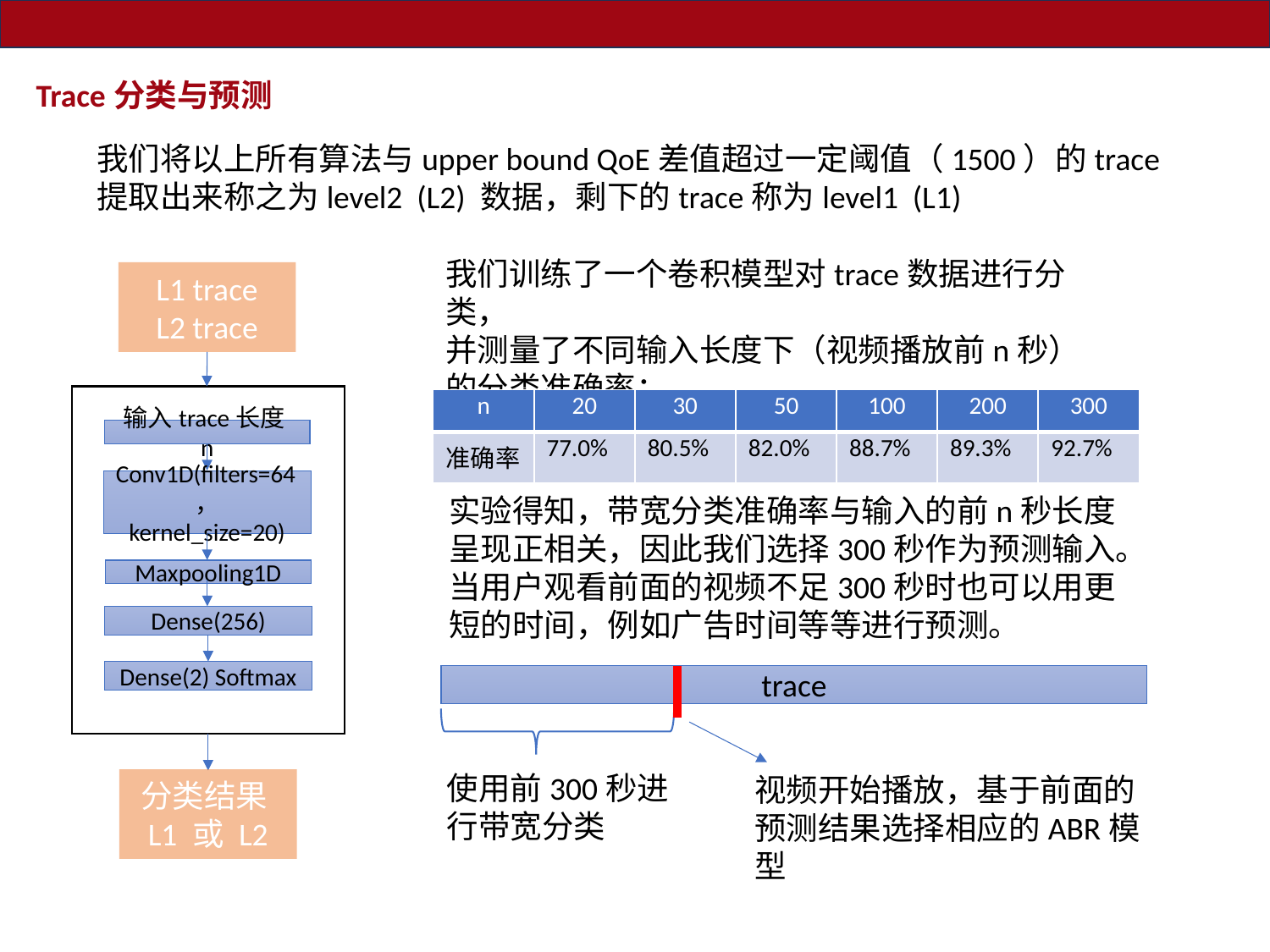

Trace分类与预测
我们将以上所有算法与upper bound QoE差值超过一定阈值（1500）的trace提取出来称之为level2  (L2) 数据，剩下的trace称为level1  (L1)
我们训练了一个卷积模型对trace数据进行分类，
并测量了不同输入长度下（视频播放前n秒）的分类准确率：
L1 trace
L2 trace

| n | 20 | 30 | 50 | 100 | 200 | 300 |
| --- | --- | --- | --- | --- | --- | --- |
| 准确率 | 77.0% | 80.5% | 82.0% | 88.7% | 89.3% | 92.7% |
输入trace长度n
Conv1D(filters=64， kernel_size=20)
实验得知，带宽分类准确率与输入的前n秒长度呈现正相关，因此我们选择300秒作为预测输入。当用户观看前面的视频不足300秒时也可以用更短的时间，例如广告时间等等进行预测。
Maxpooling1D
Dense(256)

Dense(2) Softmax
trace

使用前300秒进行带宽分类
视频开始播放，基于前面的预测结果选择相应的ABR模型
分类结果L1 或 L2